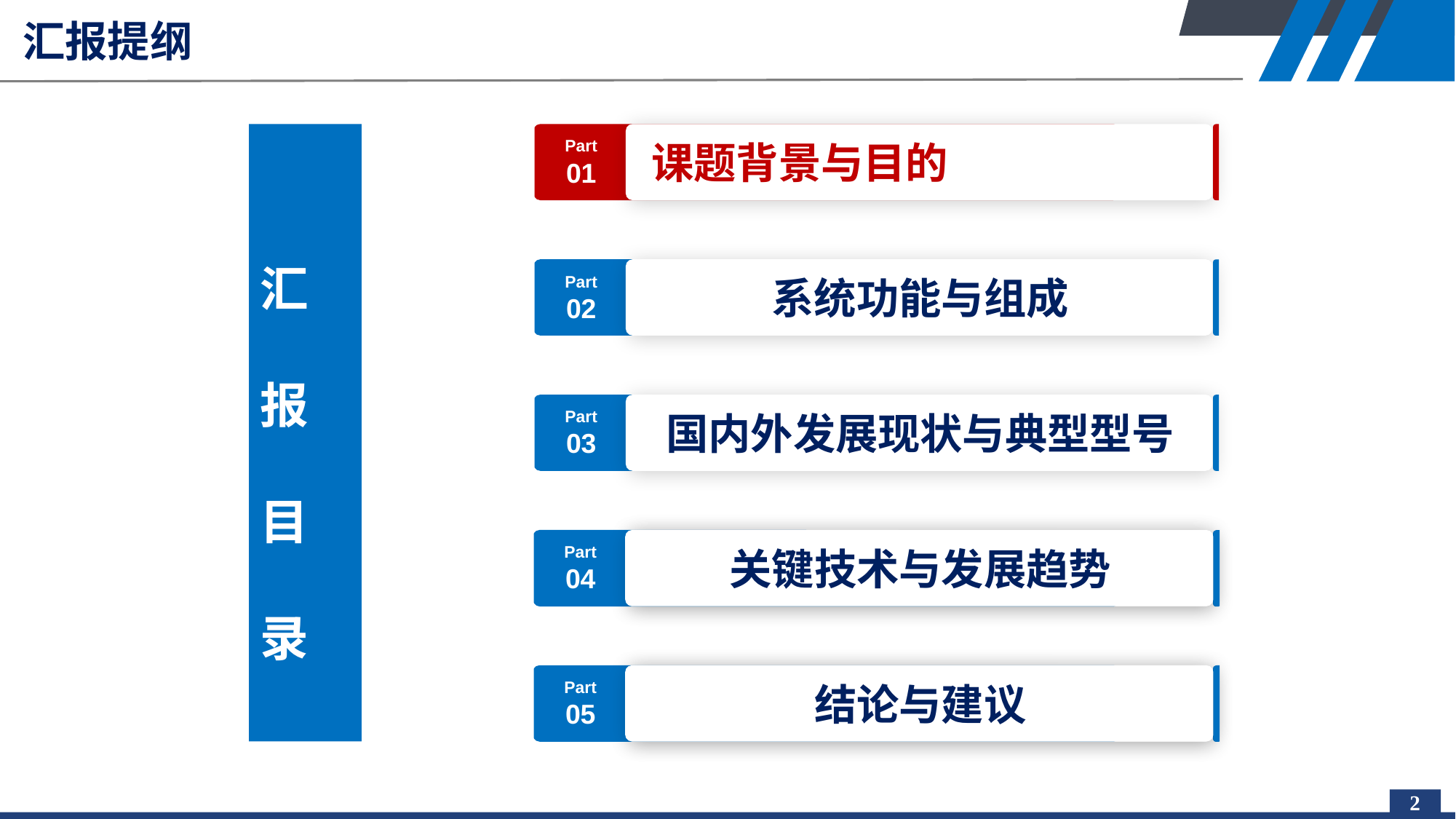

# 课题背景与目的
系统功能与组成
国内外发展现状与典型型号
关键技术与发展趋势
结论与建议